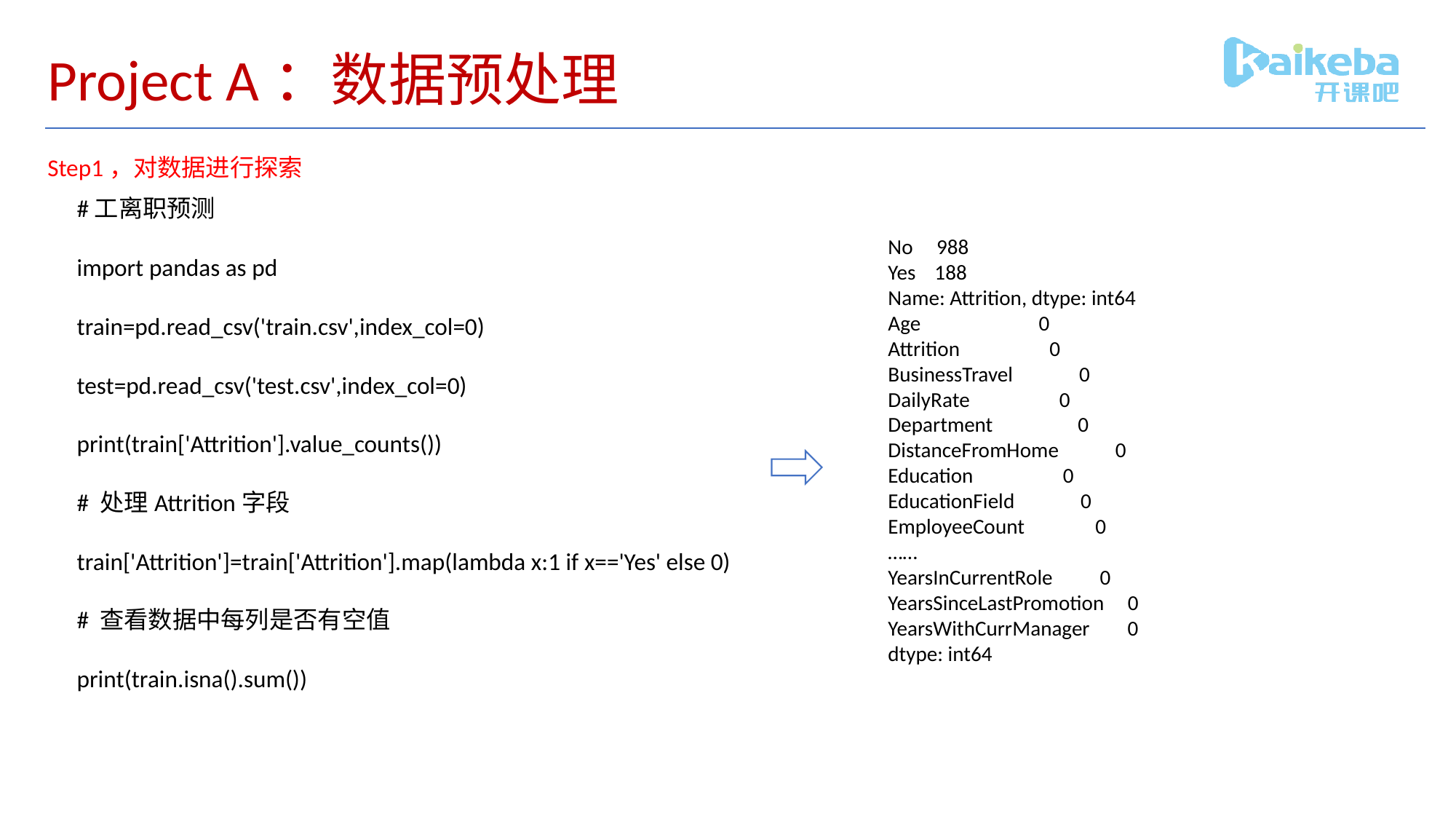

# Project A：数据预处理
Step1，对数据进行探索

#工离职预测
import pandas as pd
train=pd.read_csv('train.csv',index_col=0)
test=pd.read_csv('test.csv',index_col=0)
print(train['Attrition'].value_counts())
# 处理Attrition字段
train['Attrition']=train['Attrition'].map(lambda x:1 if x=='Yes' else 0)
# 查看数据中每列是否有空值
print(train.isna().sum())

No     988
Yes    188
Name: Attrition, dtype: int64
Age                         0
Attrition                   0
BusinessTravel              0
DailyRate                   0
Department                  0
DistanceFromHome            0
Education                   0
EducationField              0
EmployeeCount               0
……
YearsInCurrentRole          0
YearsSinceLastPromotion     0
YearsWithCurrManager        0
dtype: int64